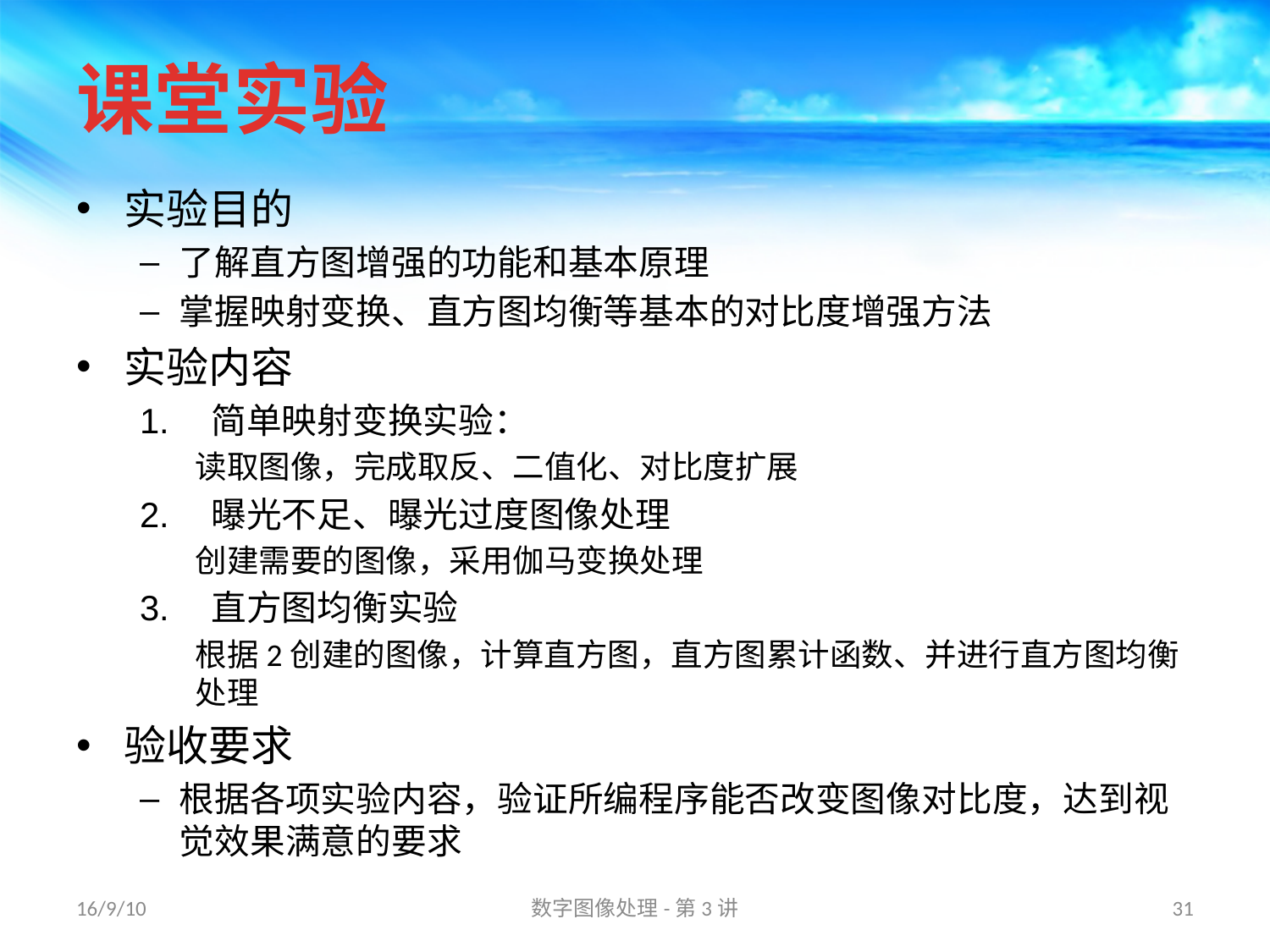

# 课堂实验
实验目的
了解直方图增强的功能和基本原理
掌握映射变换、直方图均衡等基本的对比度增强方法
实验内容
简单映射变换实验：
读取图像，完成取反、二值化、对比度扩展
曝光不足、曝光过度图像处理
创建需要的图像，采用伽马变换处理
直方图均衡实验
根据2创建的图像，计算直方图，直方图累计函数、并进行直方图均衡处理
验收要求
根据各项实验内容，验证所编程序能否改变图像对比度，达到视觉效果满意的要求

16/9/10
数字图像处理-第3讲
31